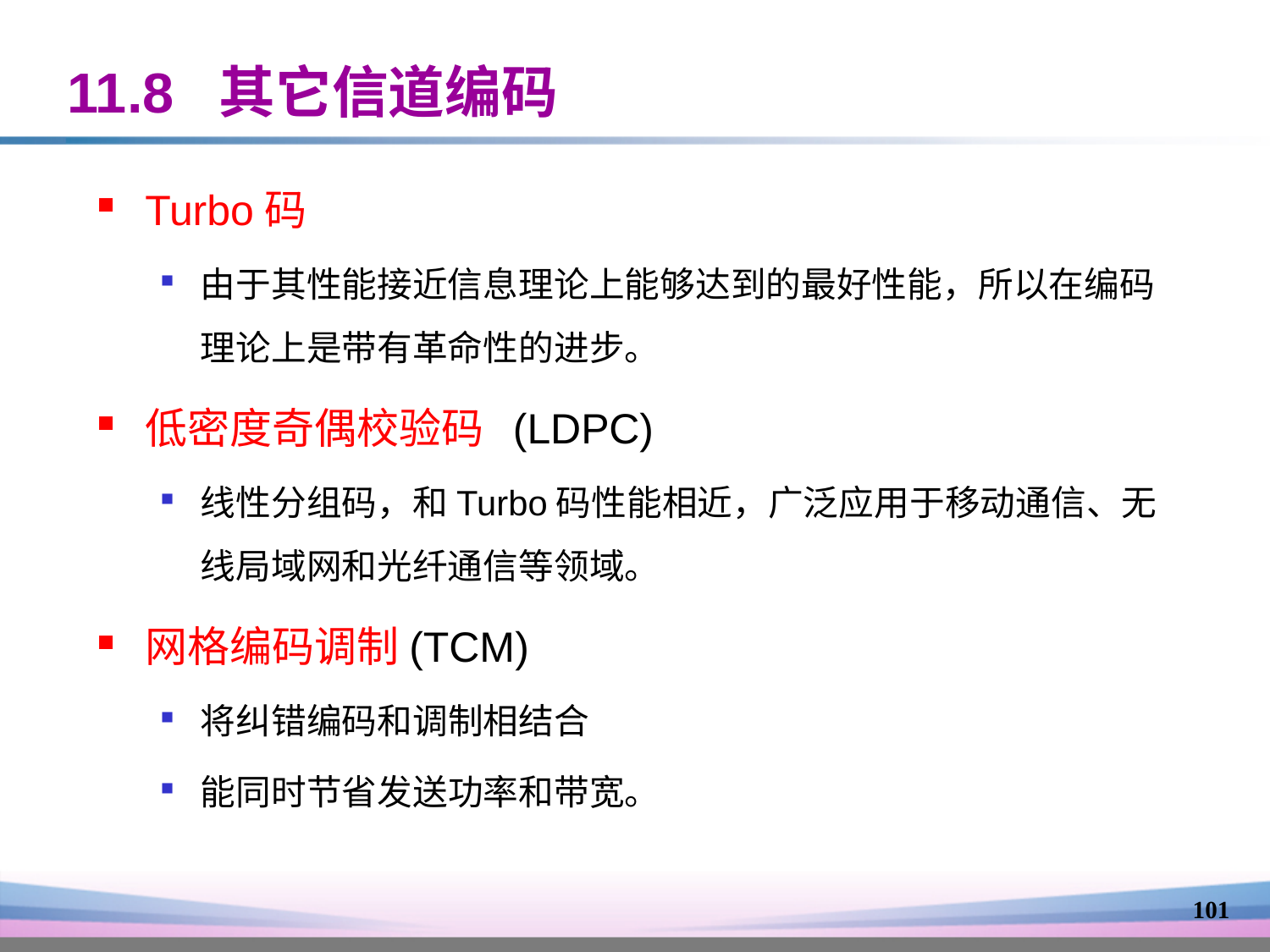

11.8  其它信道编码
Turbo码
由于其性能接近信息理论上能够达到的最好性能，所以在编码理论上是带有革命性的进步。
低密度奇偶校验码  (LDPC)
线性分组码，和Turbo码性能相近，广泛应用于移动通信、无线局域网和光纤通信等领域。
网格编码调制(TCM)
将纠错编码和调制相结合
能同时节省发送功率和带宽。
101